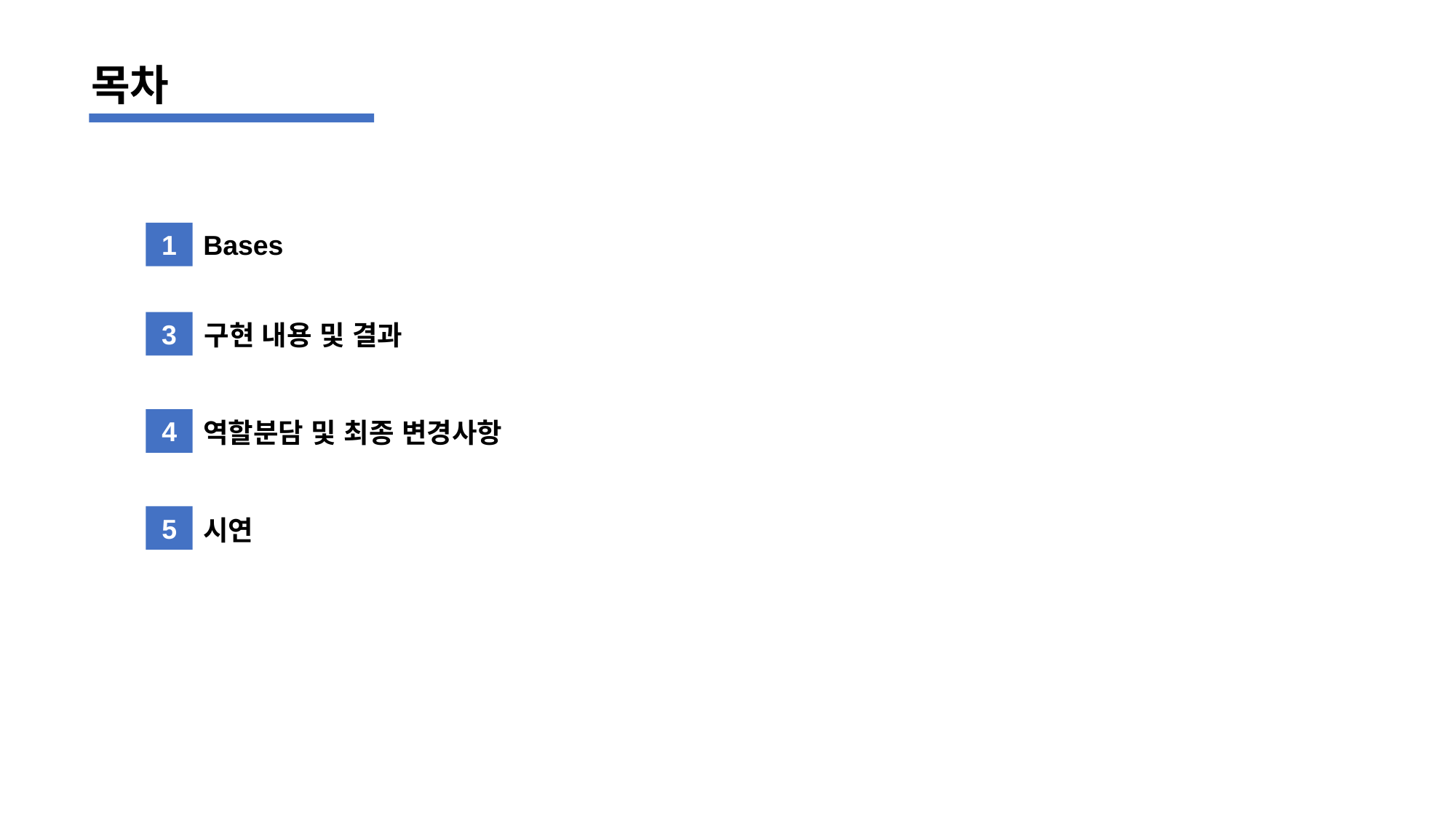

목차

1
Bases
3
구현 내용 및 결과
4
역할분담 및 최종 변경사항
5
시연